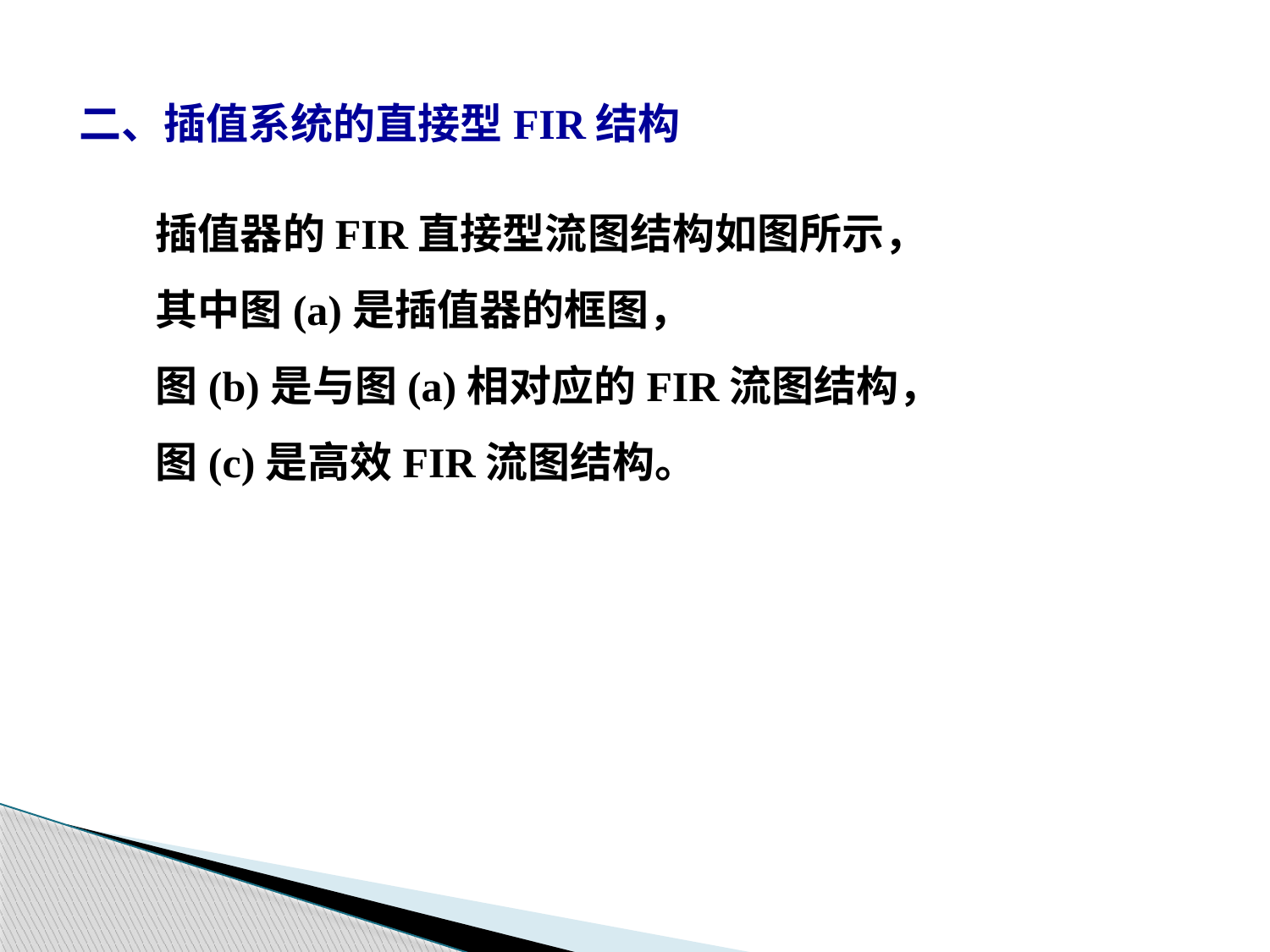

二、插值系统的直接型FIR结构
插值器的FIR直接型流图结构如图所示，
其中图(a)是插值器的框图，
图(b)是与图(a)相对应的FIR流图结构，
图(c)是高效FIR流图结构。